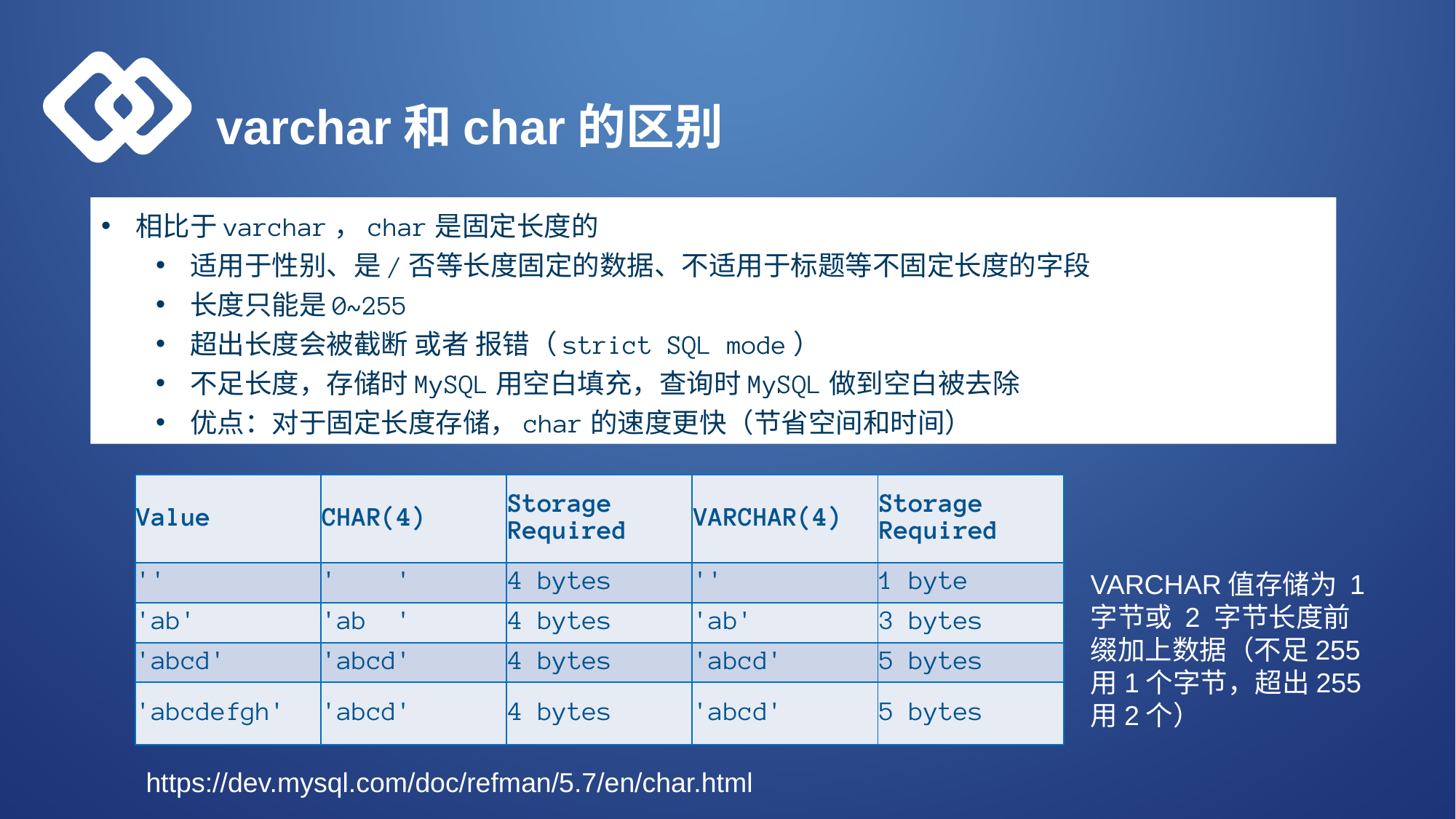

varchar和char的区别

相比于varchar，char是固定长度的
适用于性别、是/否等长度固定的数据、不适用于标题等不固定长度的字段
长度只能是0~255
超出长度会被截断 或者 报错（strict SQL mode）
不足长度，存储时MySQL用空白填充，查询时MySQL做到空白被去除
优点：对于固定长度存储，char的速度更快（节省空间和时间）
| Value | CHAR(4) | Storage Required | VARCHAR(4) | Storage Required |
| --- | --- | --- | --- | --- |
| '' | ' ' | 4 bytes | '' | 1 byte |
| 'ab' | 'ab ' | 4 bytes | 'ab' | 3 bytes |
| 'abcd' | 'abcd' | 4 bytes | 'abcd' | 5 bytes |
| 'abcdefgh' | 'abcd' | 4 bytes | 'abcd' | 5 bytes |
VARCHAR值存储为 1 字节或 2 字节长度前缀加上数据（不足255用1个字节，超出255用2个）
https://dev.mysql.com/doc/refman/5.7/en/char.html